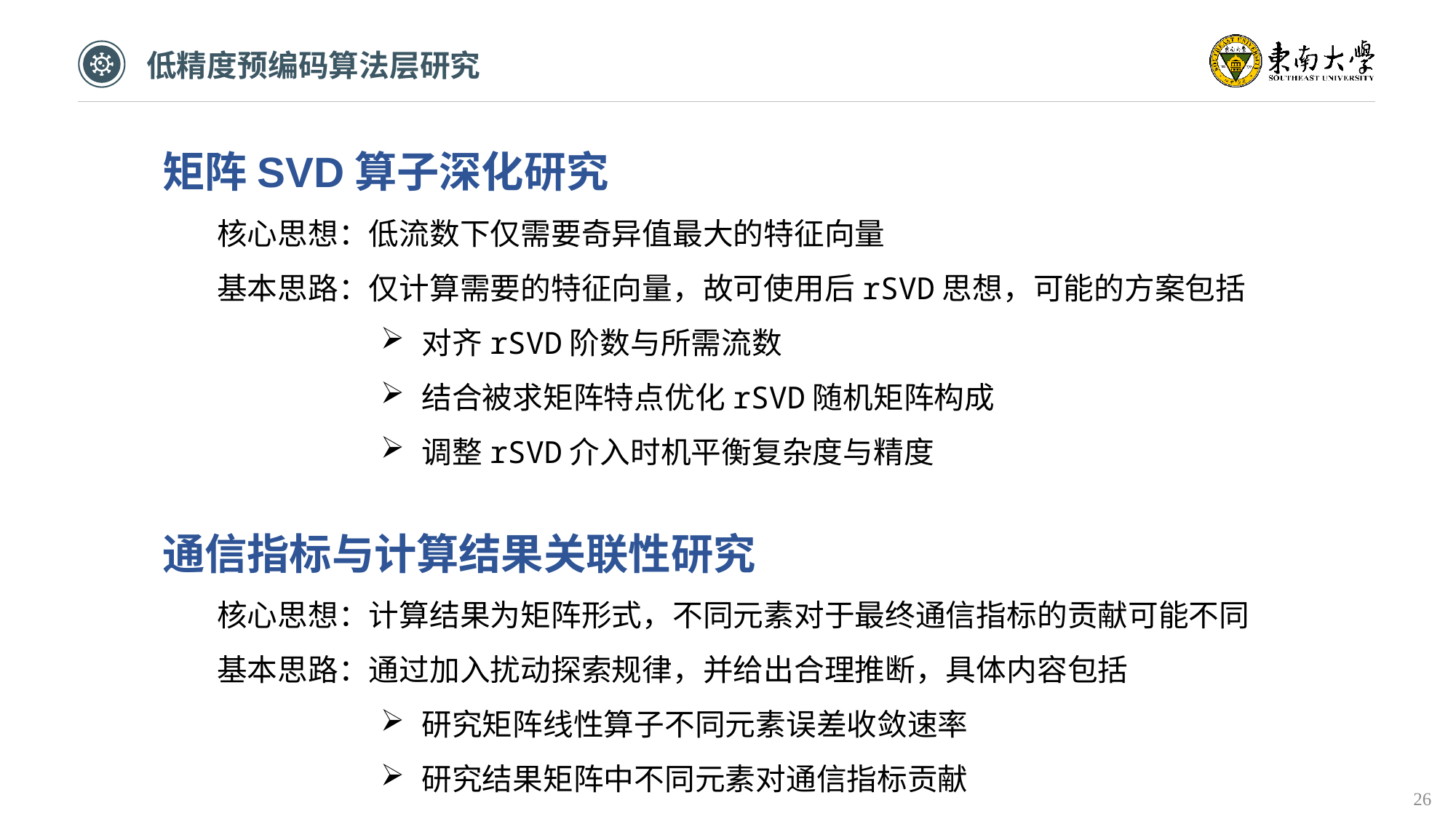

低精度预编码算法层研究
矩阵SVD算子深化研究
核心思想：低流数下仅需要奇异值最大的特征向量
基本思路：仅计算需要的特征向量，故可使用后rSVD思想，可能的方案包括
对齐rSVD阶数与所需流数
结合被求矩阵特点优化rSVD随机矩阵构成
调整rSVD介入时机平衡复杂度与精度

通信指标与计算结果关联性研究
核心思想：计算结果为矩阵形式，不同元素对于最终通信指标的贡献可能不同
基本思路：通过加入扰动探索规律，并给出合理推断，具体内容包括
研究矩阵线性算子不同元素误差收敛速率
研究结果矩阵中不同元素对通信指标贡献